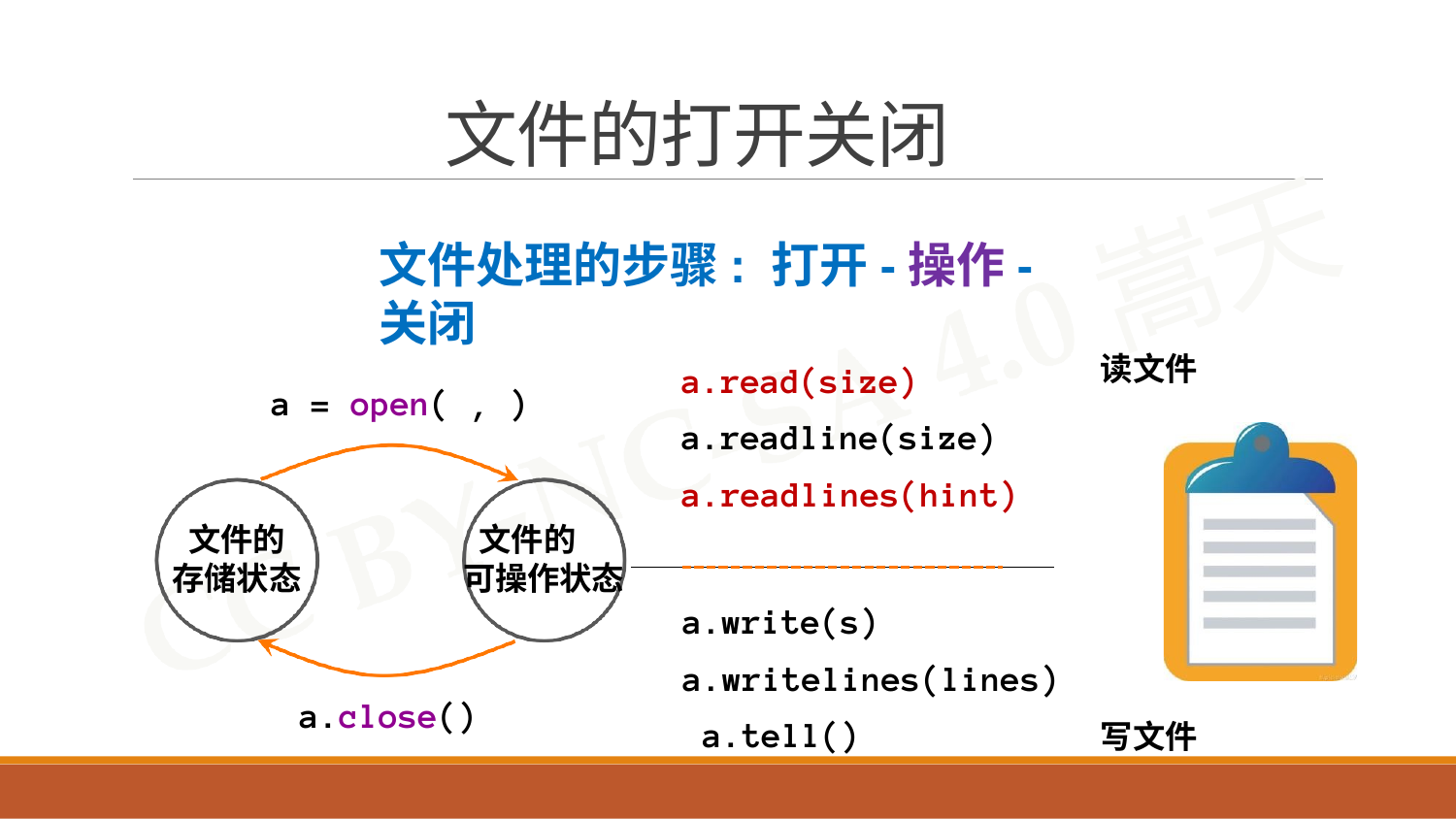

# 文件的打开关闭

文件处理的步骤: 打开-操作-关闭

a.read(size)  a.readline(size)  a.readlines(hint)
读文件
a = open( , )

文件的
存储状态
文件的
可操作状态

a.write(s)  a.writelines(lines)  a.tell()
a.close()
写文件